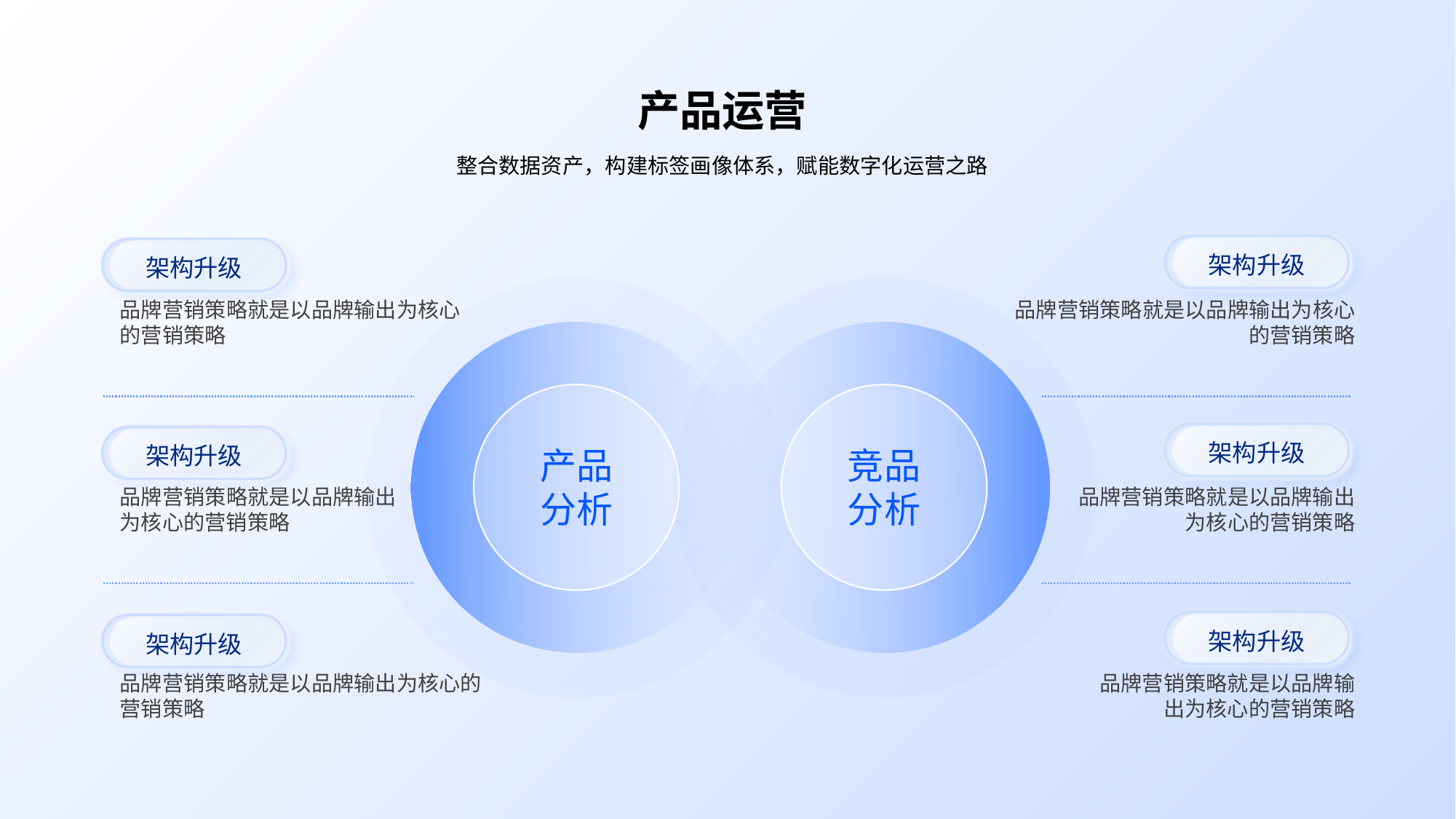

产品运营
整合数据资产，构建标签画像体系，赋能数字化运营之路

架构升级

架构升级

产品
分析

竞品
分析
品牌营销策略就是以品牌输出为核心的营销策略
品牌营销策略就是以品牌输出为核心的营销策略

架构升级

架构升级
品牌营销策略就是以品牌输出为核心的营销策略
品牌营销策略就是以品牌输出为核心的营销策略

架构升级

架构升级
品牌营销策略就是以品牌输出为核心的营销策略
品牌营销策略就是以品牌输出为核心的营销策略